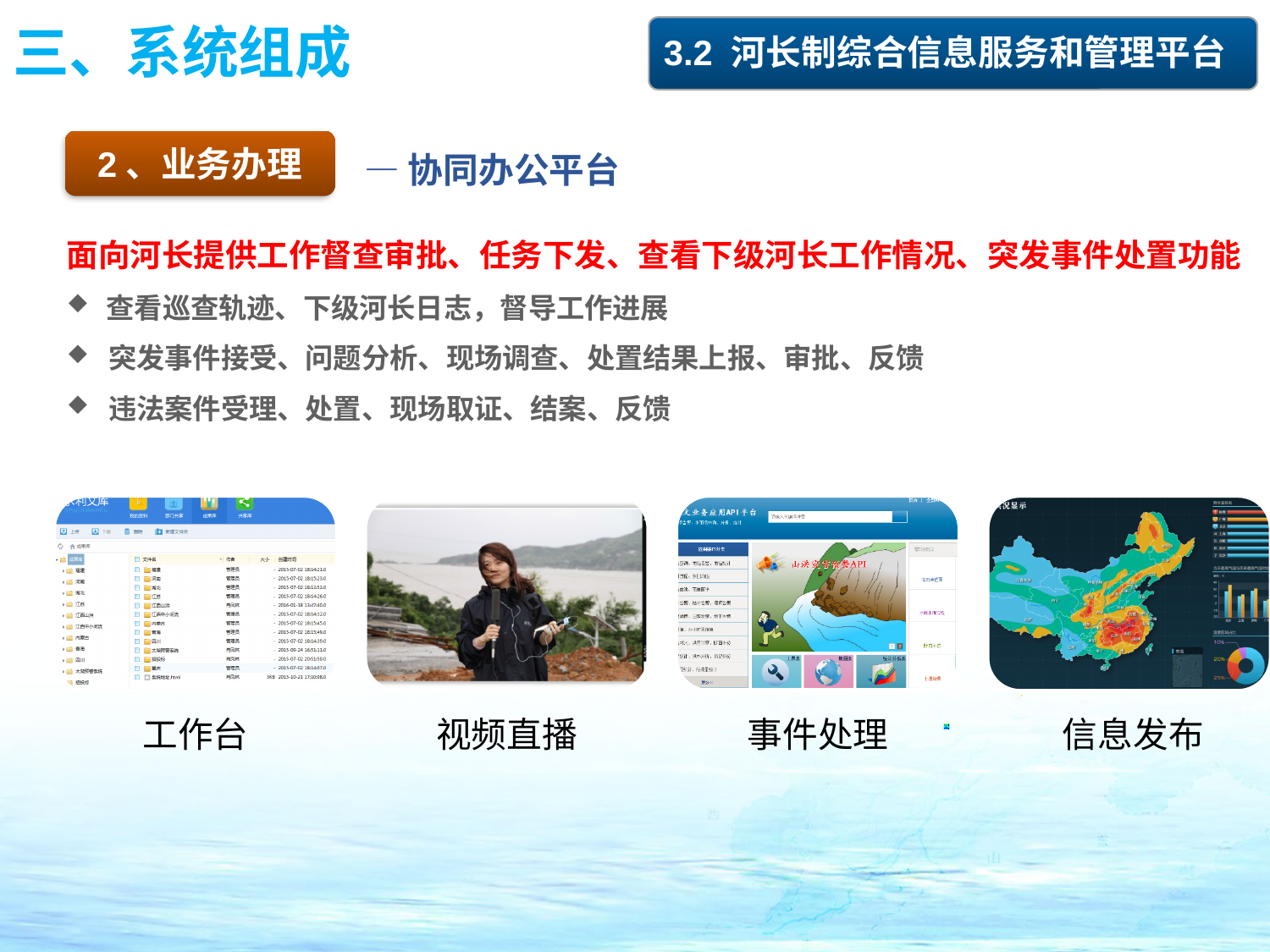

三、系统组成

3.2 河长制综合信息服务和管理平台
—协同办公平台
2、业务办理
面向河长提供工作督查审批、任务下发、查看下级河长工作情况、突发事件处置功能
查看巡查轨迹、下级河长日志，督导工作进展
  突发事件接受、问题分析、现场调查、处置结果上报、审批、反馈
  违法案件受理、处置、现场取证、结案、反馈

信息发布

事件处理

工作台

视频直播